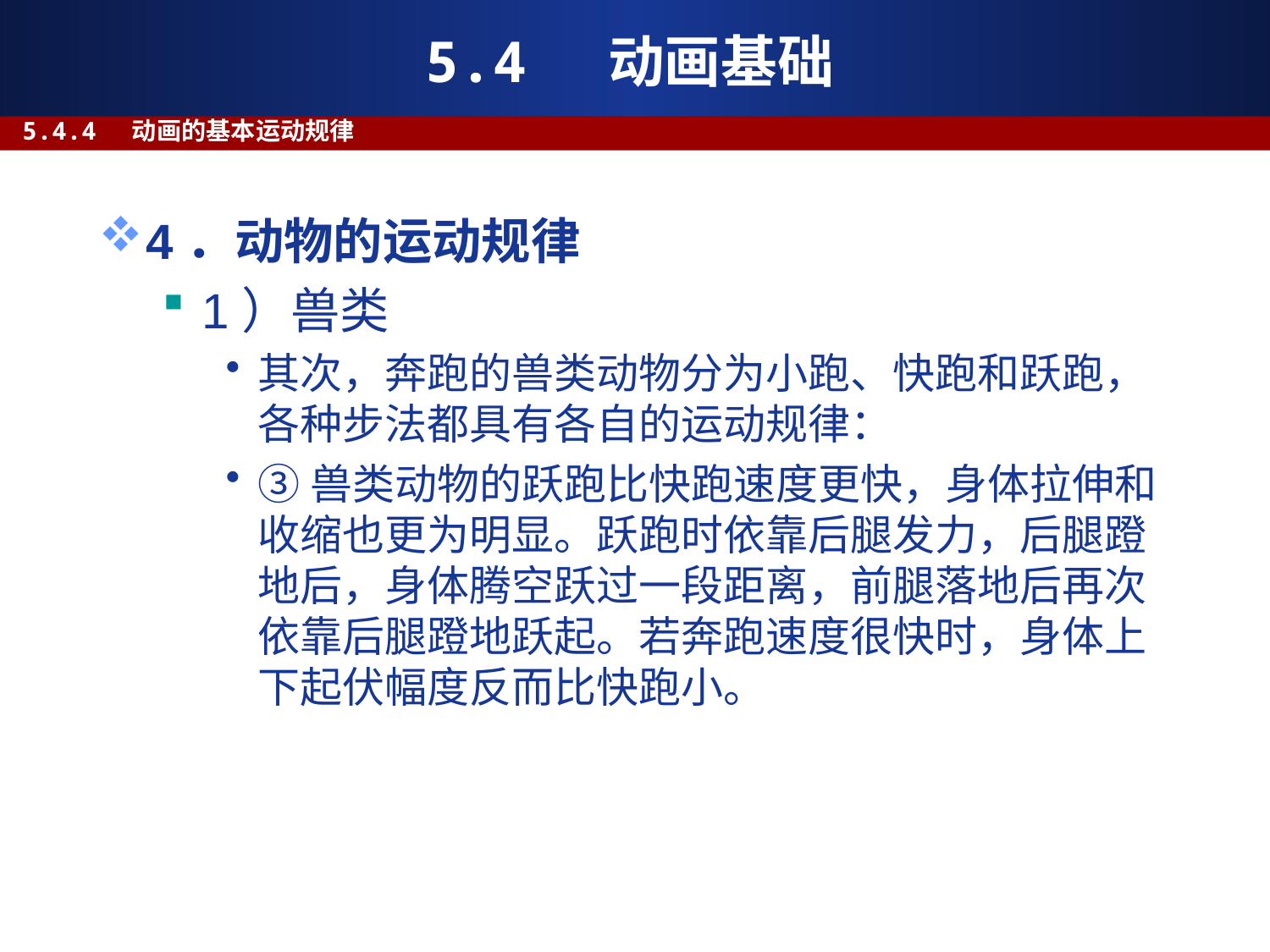

# 5.4  动画基础
5.4.4  动画的基本运动规律
4．动物的运动规律
1）兽类
其次，奔跑的兽类动物分为小跑、快跑和跃跑，各种步法都具有各自的运动规律：
③兽类动物的跃跑比快跑速度更快，身体拉伸和收缩也更为明显。跃跑时依靠后腿发力，后腿蹬地后，身体腾空跃过一段距离，前腿落地后再次依靠后腿蹬地跃起。若奔跑速度很快时，身体上下起伏幅度反而比快跑小。